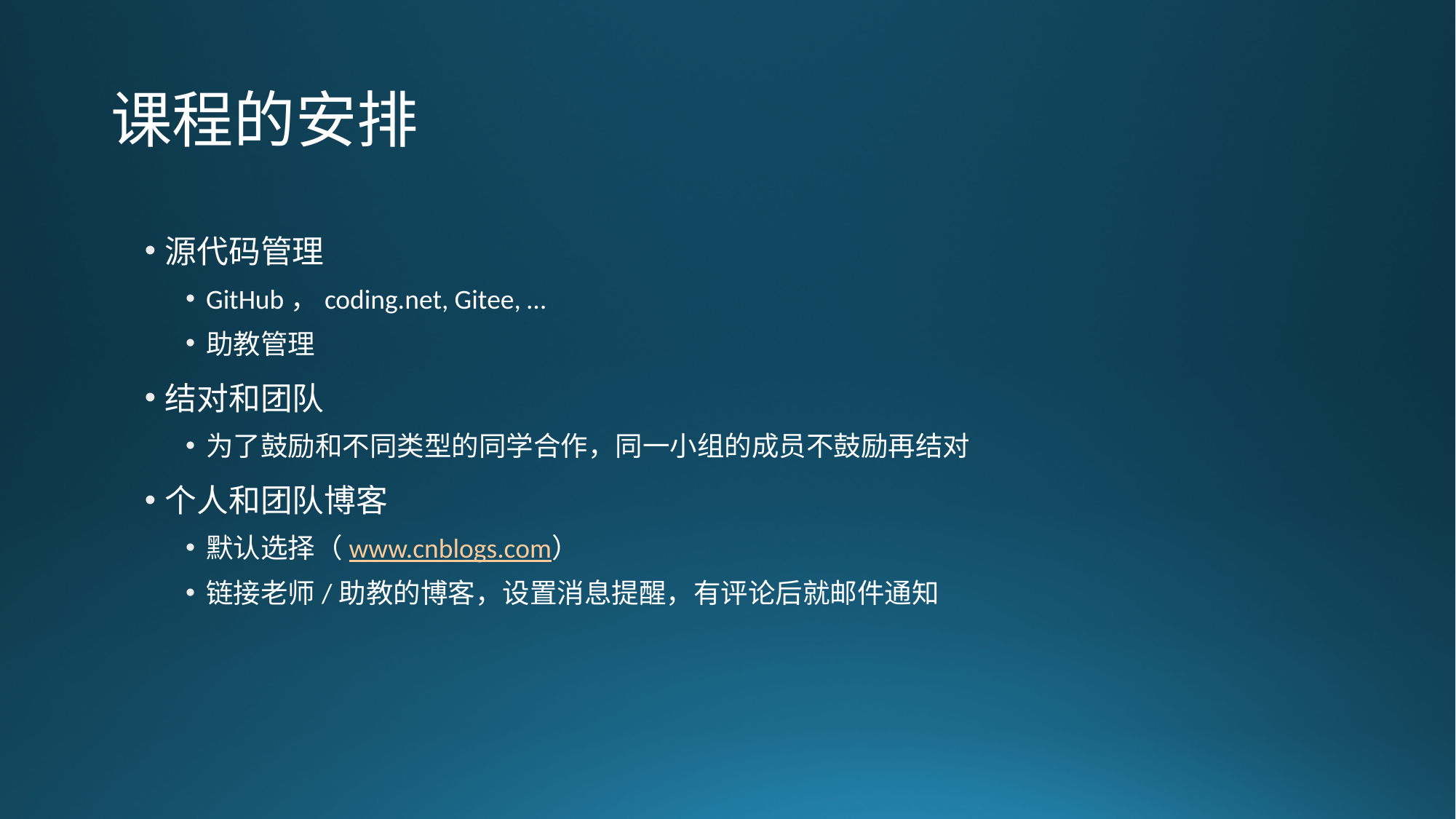

# 课程的安排
源代码管理
GitHub，coding.net, Gitee, …
助教管理
结对和团队
为了鼓励和不同类型的同学合作，同一小组的成员不鼓励再结对
个人和团队博客
默认选择（www.cnblogs.com）
链接老师/助教的博客，设置消息提醒，有评论后就邮件通知